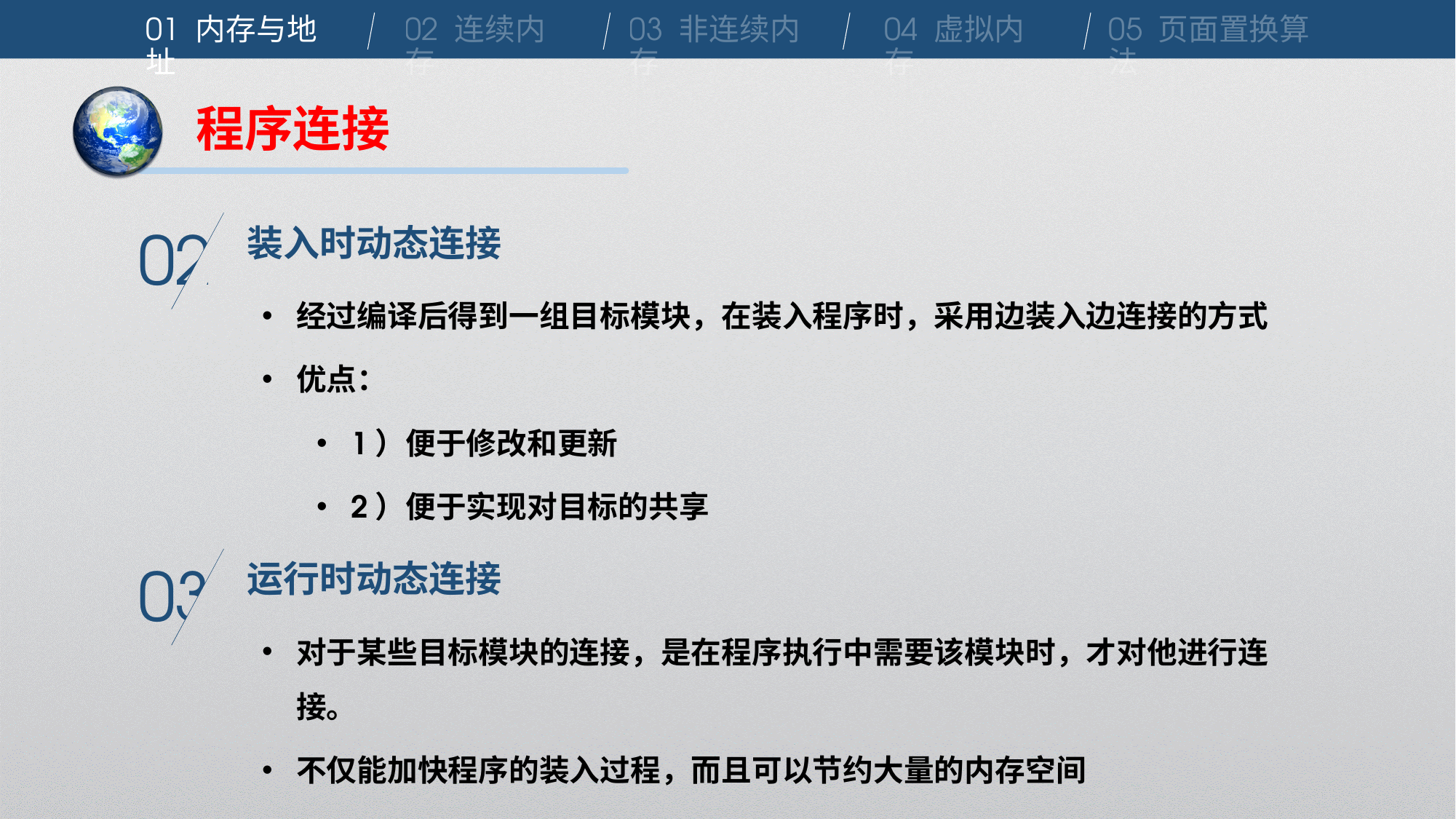

01 内存与地址
02 连续内存
03 非连续内存
04 虚拟内存
05 页面置换算法
程序连接
装入时动态连接

02
经过编译后得到一组目标模块，在装入程序时，采用边装入边连接的方式
优点：
1）便于修改和更新
2）便于实现对目标的共享
运行时动态连接

03
对于某些目标模块的连接，是在程序执行中需要该模块时，才对他进行连接。
不仅能加快程序的装入过程，而且可以节约大量的内存空间